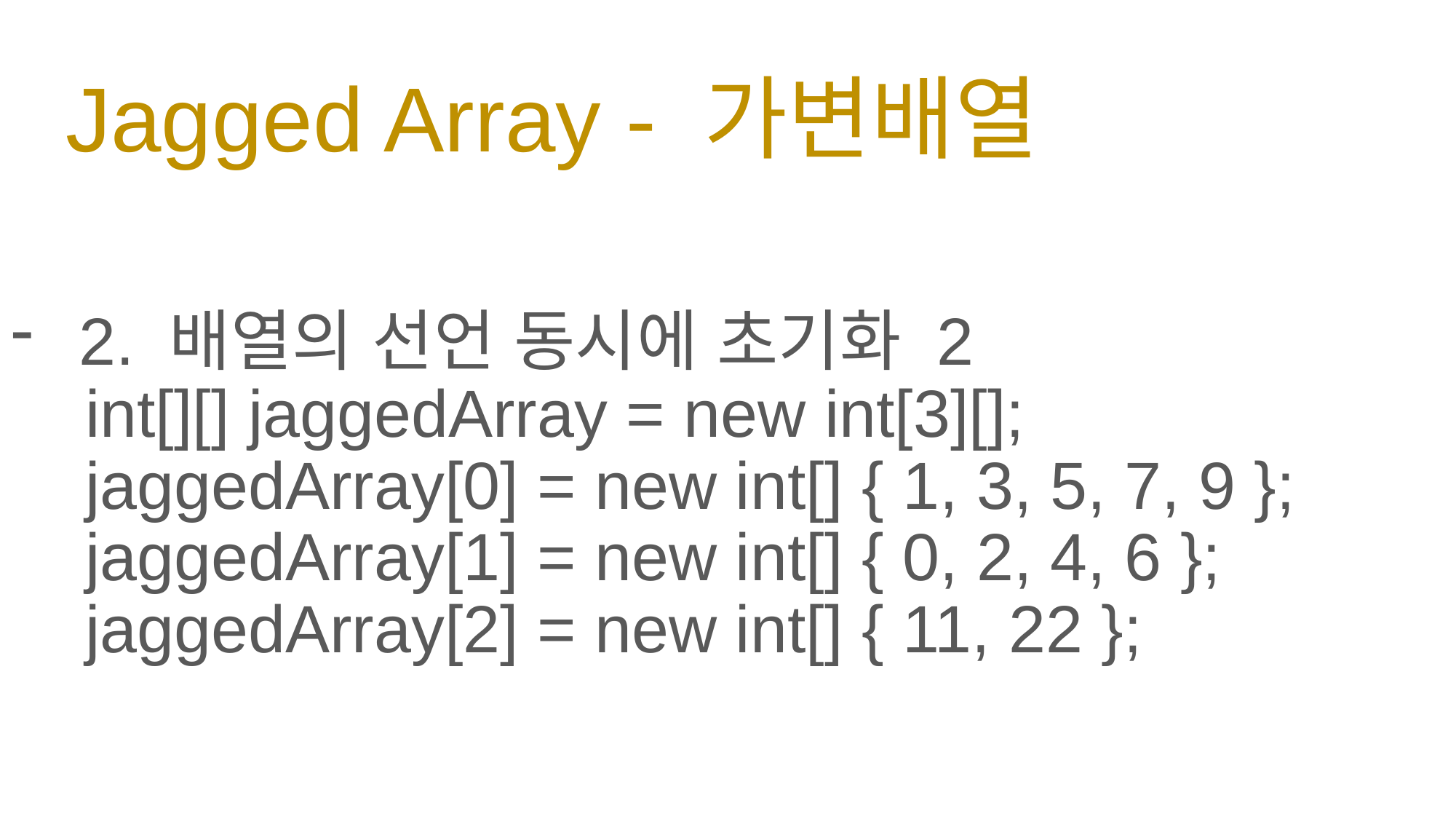

# Jagged Array - 가변배열
2. 배열의 선언 동시에 초기화 2
    int[][] jaggedArray = new int[3][];
    jaggedArray[0] = new int[] { 1, 3, 5, 7, 9 };
    jaggedArray[1] = new int[] { 0, 2, 4, 6 };
    jaggedArray[2] = new int[] { 11, 22 };